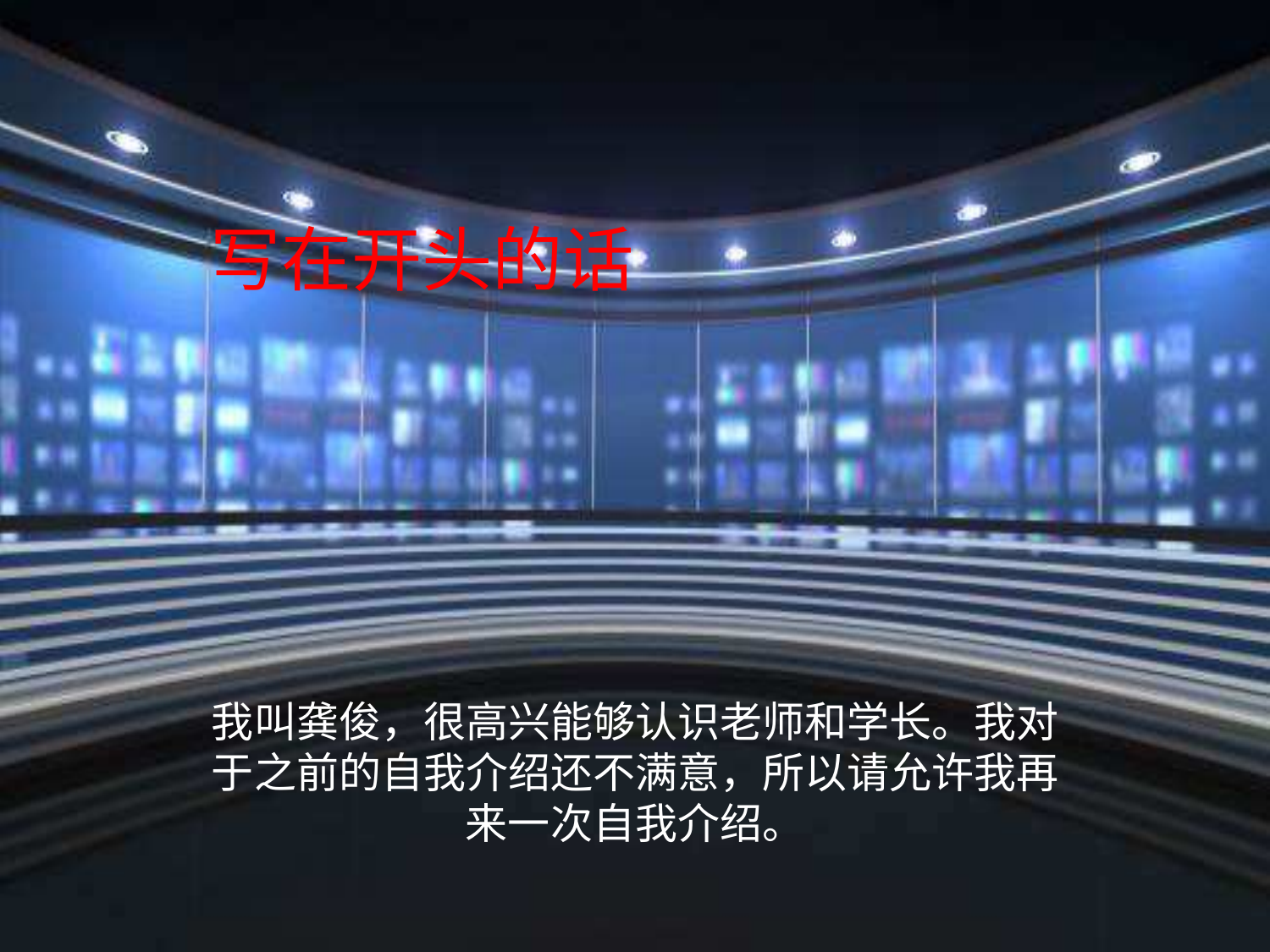

# 写在开头的话

我叫龚俊，很高兴能够认识老师和学长。我对于之前的自我介绍还不满意，所以请允许我再来一次自我介绍。